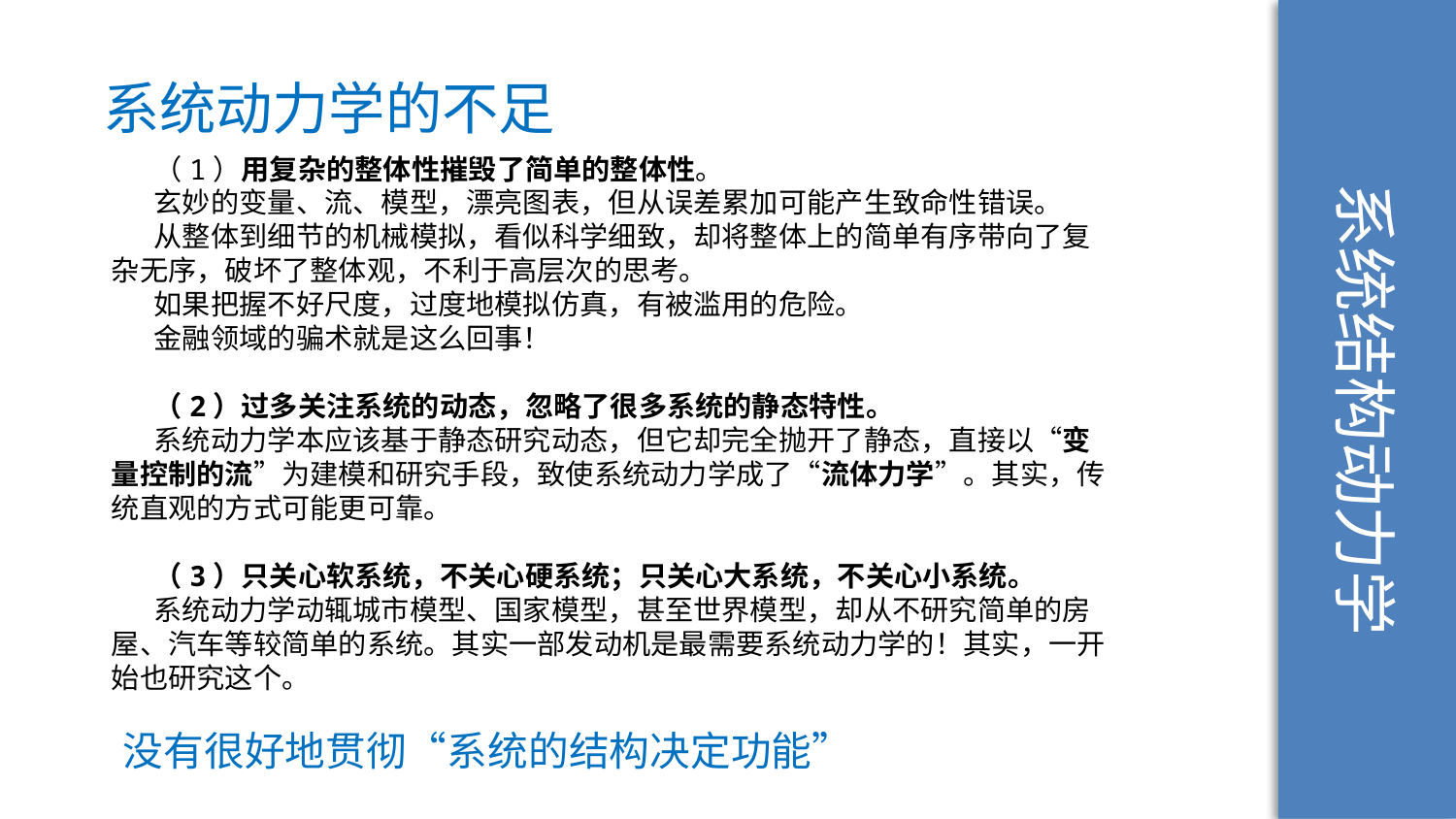

系统结构动力学
系统动力学的不足
（1）用复杂的整体性摧毁了简单的整体性。
玄妙的变量、流、模型，漂亮图表，但从误差累加可能产生致命性错误。
从整体到细节的机械模拟，看似科学细致，却将整体上的简单有序带向了复杂无序，破坏了整体观，不利于高层次的思考。
如果把握不好尺度，过度地模拟仿真，有被滥用的危险。
金融领域的骗术就是这么回事！

（2）过多关注系统的动态，忽略了很多系统的静态特性。
系统动力学本应该基于静态研究动态，但它却完全抛开了静态，直接以“变量控制的流”为建模和研究手段，致使系统动力学成了“流体力学”。其实，传统直观的方式可能更可靠。

（3）只关心软系统，不关心硬系统；只关心大系统，不关心小系统。
系统动力学动辄城市模型、国家模型，甚至世界模型，却从不研究简单的房屋、汽车等较简单的系统。其实一部发动机是最需要系统动力学的！其实，一开始也研究这个。
没有很好地贯彻“系统的结构决定功能”